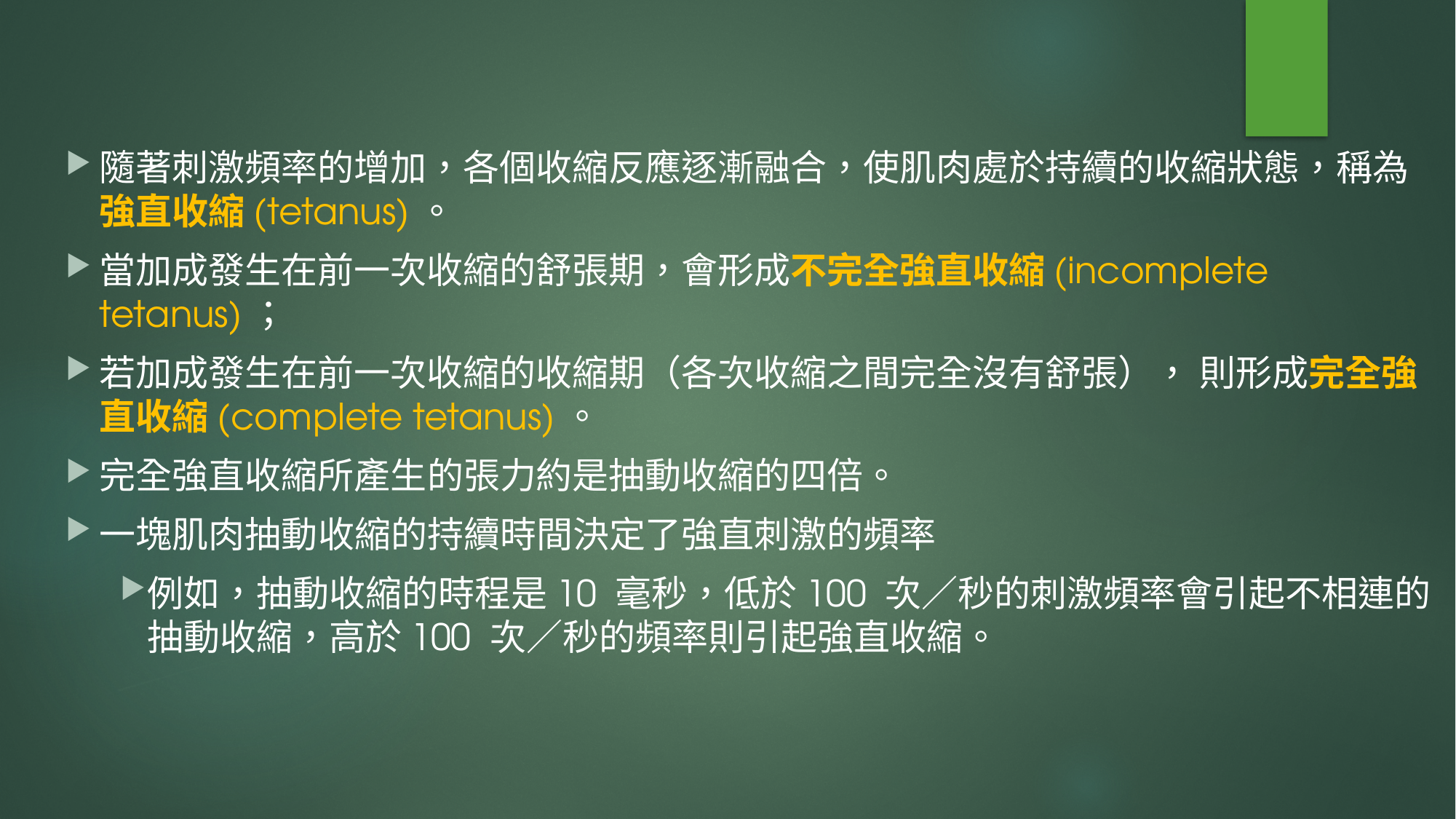

隨著刺激頻率的增加，各個收縮反應逐漸融合，使肌肉處於持續的收縮狀態，稱為強直收縮(tetanus)。
當加成發生在前一次收縮的舒張期，會形成不完全強直收縮(incomplete tetanus)；
若加成發生在前一次收縮的收縮期（各次收縮之間完全沒有舒張）， 則形成完全強直收縮(complete tetanus)。
完全強直收縮所產生的張力約是抽動收縮的四倍。
一塊肌肉抽動收縮的持續時間決定了強直刺激的頻率
例如，抽動收縮的時程是10 毫秒，低於100 次／秒的刺激頻率會引起不相連的抽動收縮，高於100 次／秒的頻率則引起強直收縮。